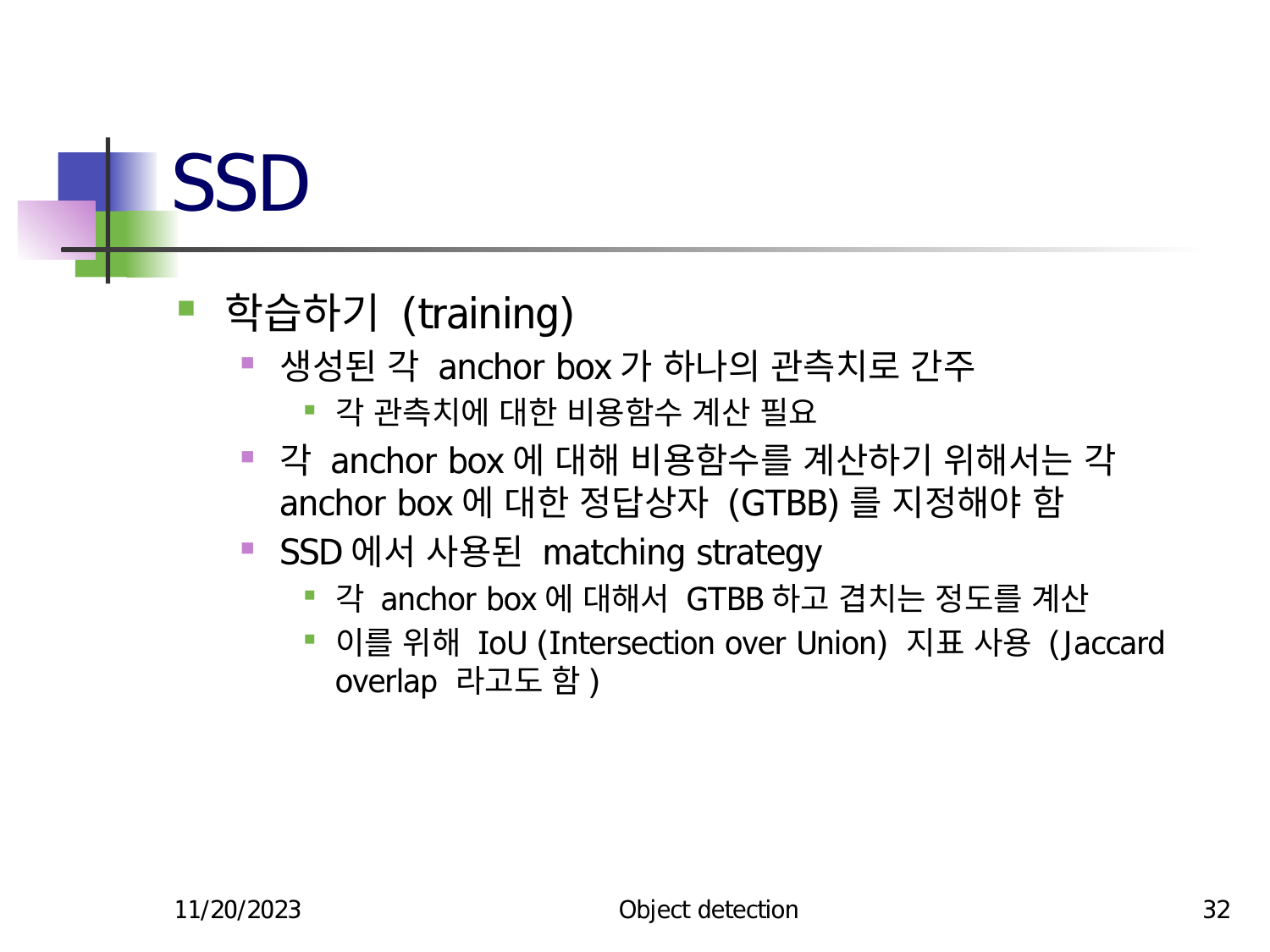

# SSD
학습하기 (training)
생성된 각 anchor box가 하나의 관측치로 간주
각 관측치에 대한 비용함수 계산 필요
각 anchor box에 대해 비용함수를 계산하기 위해서는 각 anchor box에 대한 정답상자 (GTBB)를 지정해야 함
SSD에서 사용된 matching strategy
각 anchor box에 대해서 GTBB하고 겹치는 정도를 계산
이를 위해 IoU (Intersection over Union) 지표 사용 (Jaccard overlap 라고도 함)
11/20/2023
Object detection
32